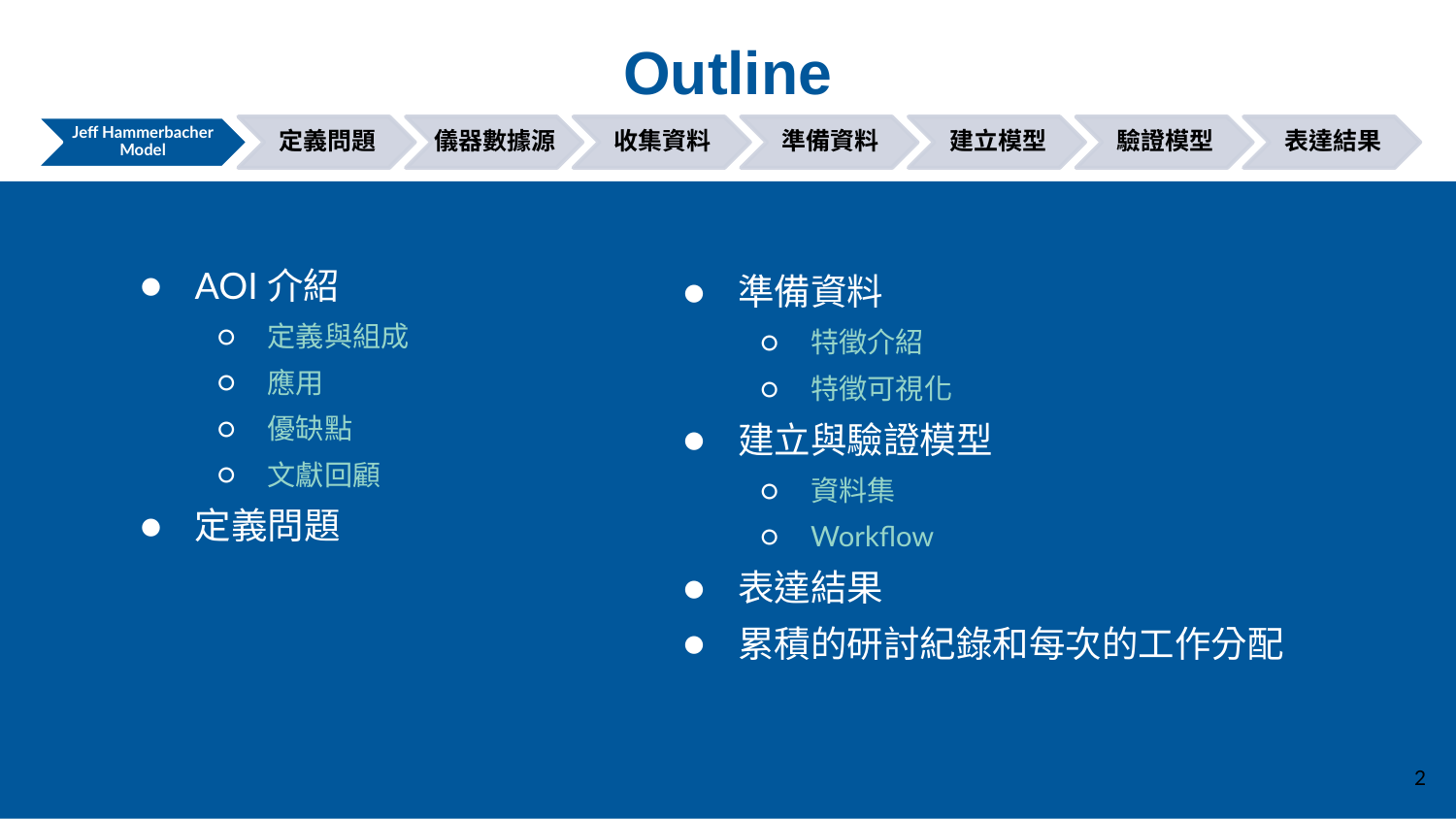

# Outline
Jeff Hammerbacher Model
定義問題
儀器數據源
收集資料
準備資料
建立模型
驗證模型
表達結果
AOI介紹
定義與組成
應用
優缺點
文獻回顧
定義問題
準備資料
特徵介紹
特徵可視化
建立與驗證模型
資料集
Workflow
表達結果
累積的研討紀錄和每次的工作分配

2